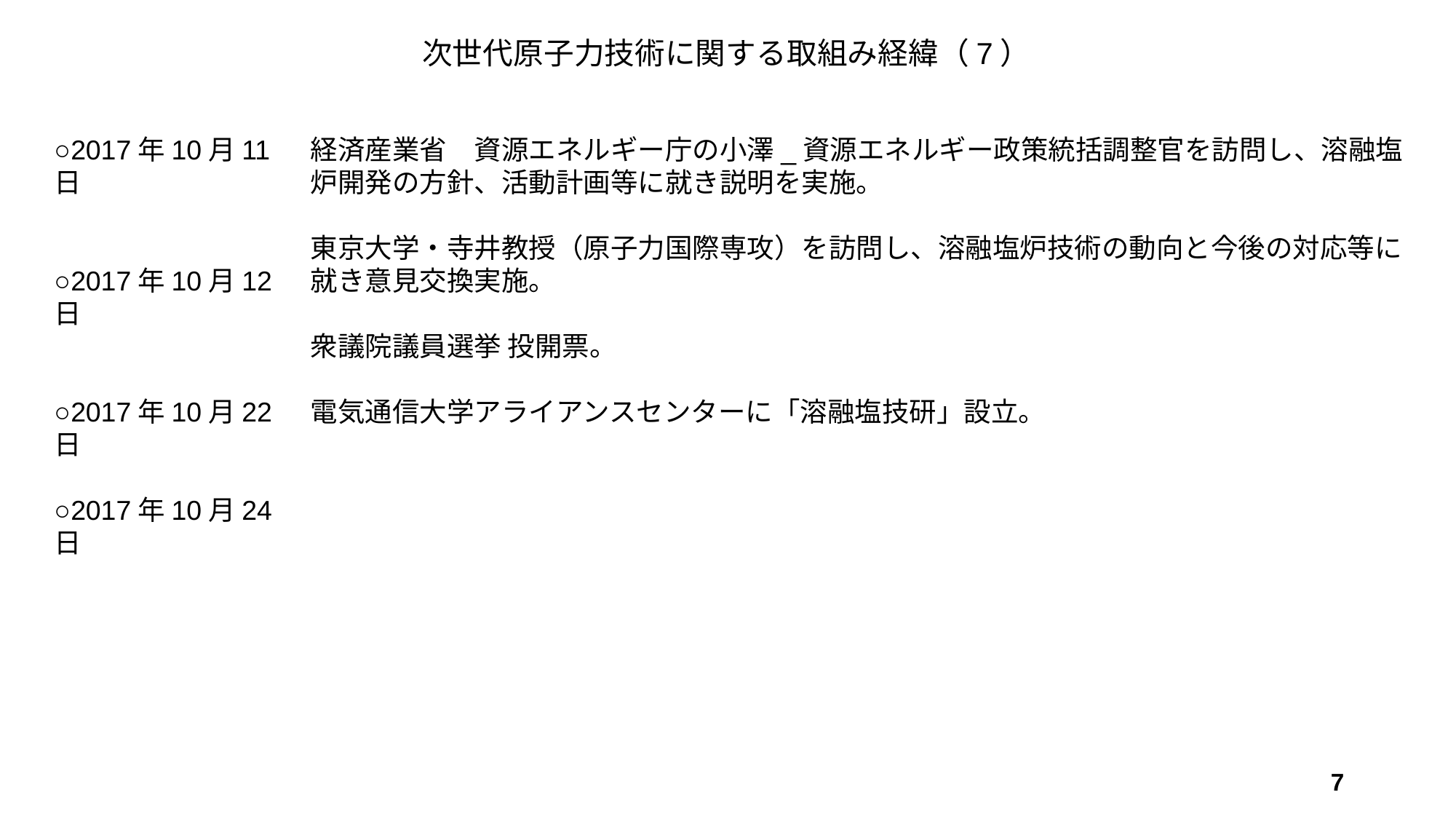

次世代原子力技術に関する取組み経緯（7）
○2017年10月11日

○2017年10月12日

○2017年10月22日

○2017年10月24日
経済産業省　資源エネルギー庁の小澤_資源エネルギー政策統括調整官を訪問し、溶融塩炉開発の方針、活動計画等に就き説明を実施。

東京大学・寺井教授（原子力国際専攻）を訪問し、溶融塩炉技術の動向と今後の対応等に就き意見交換実施。

衆議院議員選挙 投開票。

電気通信大学アライアンスセンターに「溶融塩技研」設立。
7